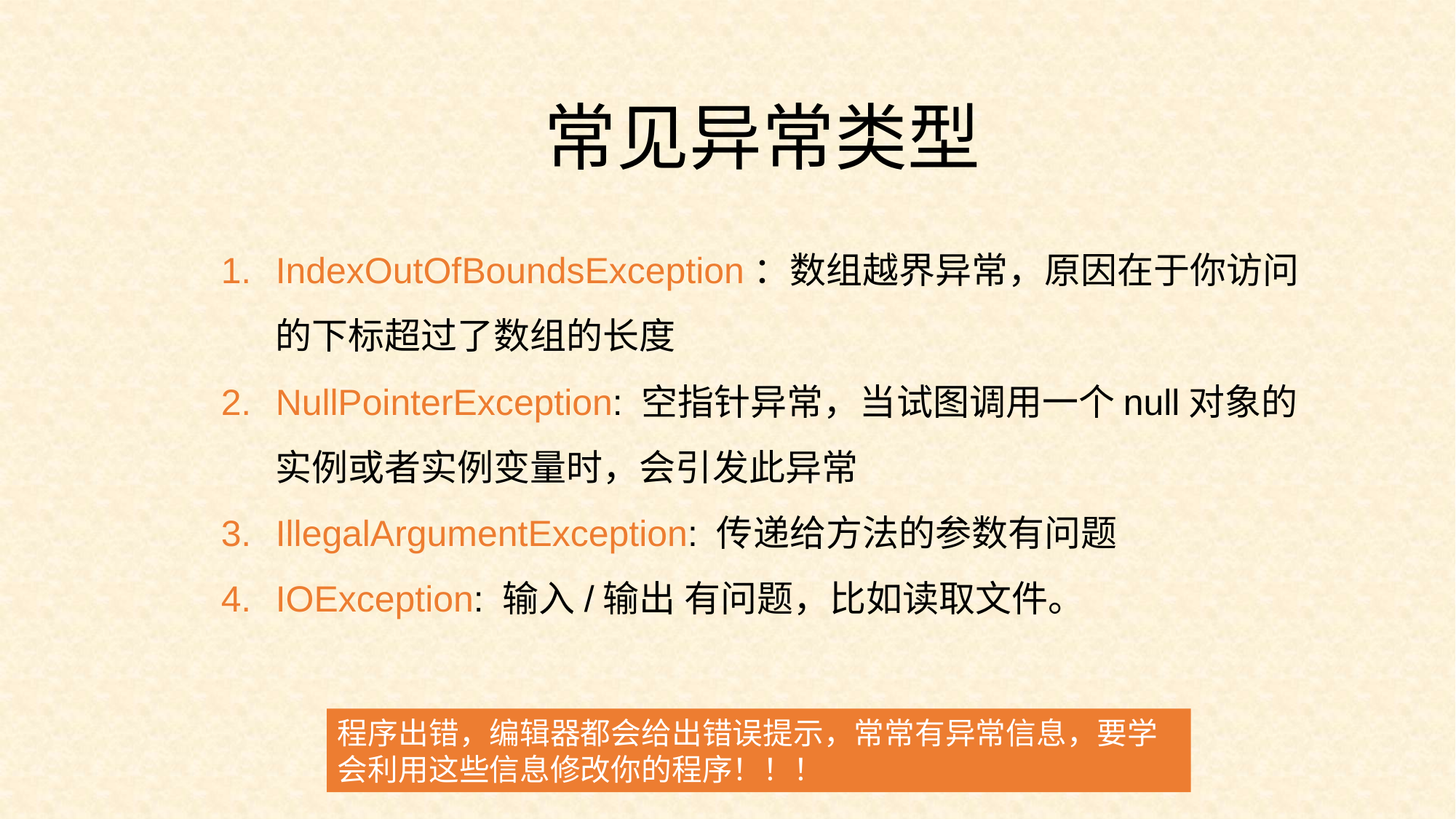

常见异常类型
IndexOutOfBoundsException：数组越界异常，原因在于你访问的下标超过了数组的长度
NullPointerException: 空指针异常，当试图调用一个null对象的实例或者实例变量时，会引发此异常
IllegalArgumentException: 传递给方法的参数有问题
IOException: 输入/输出 有问题，比如读取文件。
程序出错，编辑器都会给出错误提示，常常有异常信息，要学会利用这些信息修改你的程序！！！